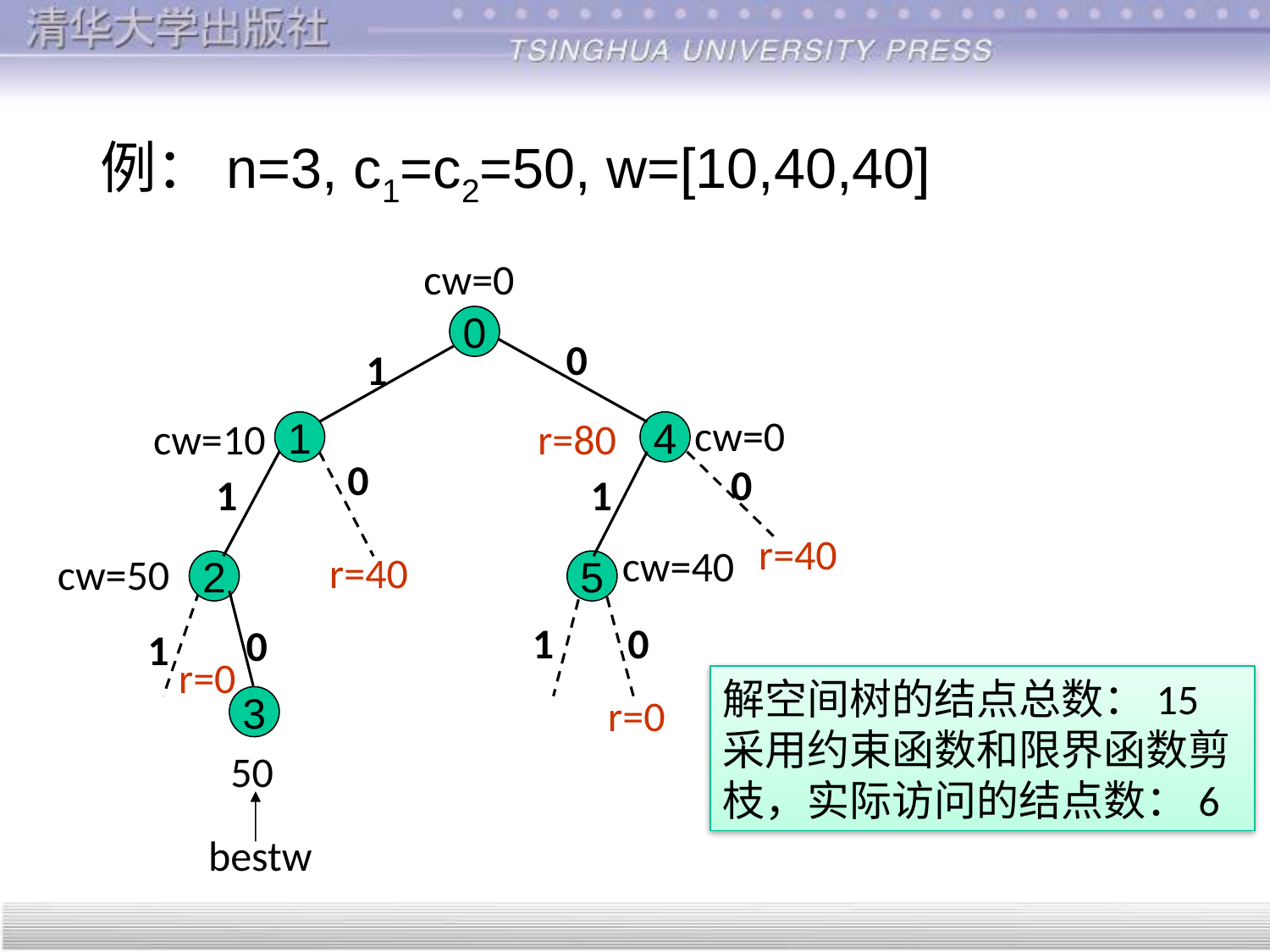

例：n=3, c1=c2=50, w=[10,40,40]
cw=0
0
0

1

cw=0
cw=10
r=80
1
4
0

0
1
1
r=40
cw=40
r=40
cw=50
2
5

1
0
0
1
r=0
解空间树的结点总数：15
采用约束函数和限界函数剪枝，实际访问的结点数：6
r=0
3
50

bestw